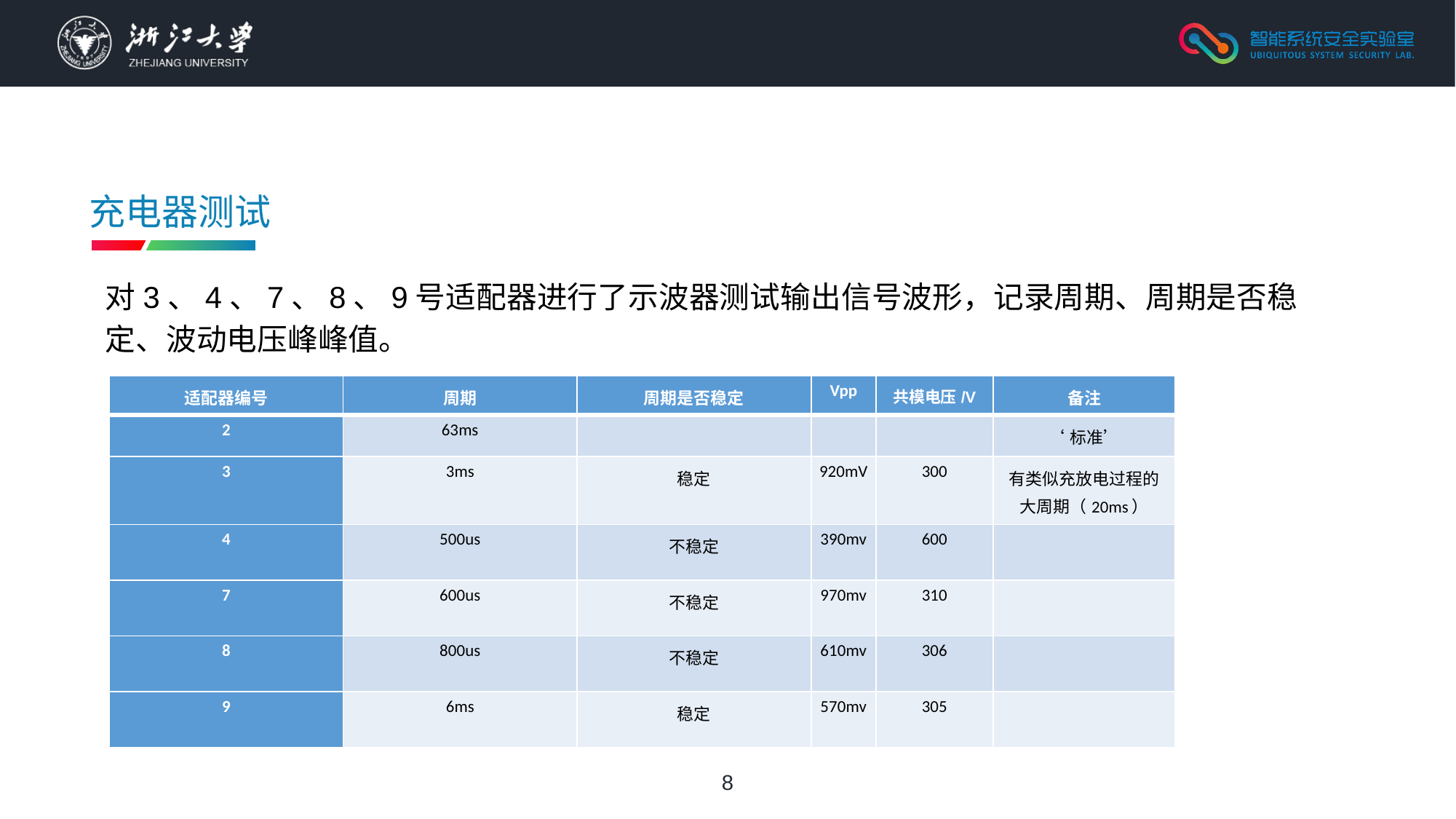

充电器测试
对3、4、7、8、9号适配器进行了示波器测试输出信号波形，记录周期、周期是否稳定、波动电压峰峰值。
| 适配器编号 | 周期 | 周期是否稳定 | Vpp | 共模电压/V | 备注 |
| --- | --- | --- | --- | --- | --- |
| 2 | 63ms |  |  |  | ‘标准’ |
| 3 | 3ms | 稳定 | 920mV | 300 | 有类似充放电过程的大周期（20ms） |
| 4 | 500us | 不稳定 | 390mv | 600 |  |
| 7 | 600us | 不稳定 | 970mv | 310 |  |
| 8 | 800us | 不稳定 | 610mv | 306 |  |
| 9 | 6ms | 稳定 | 570mv | 305 |  |